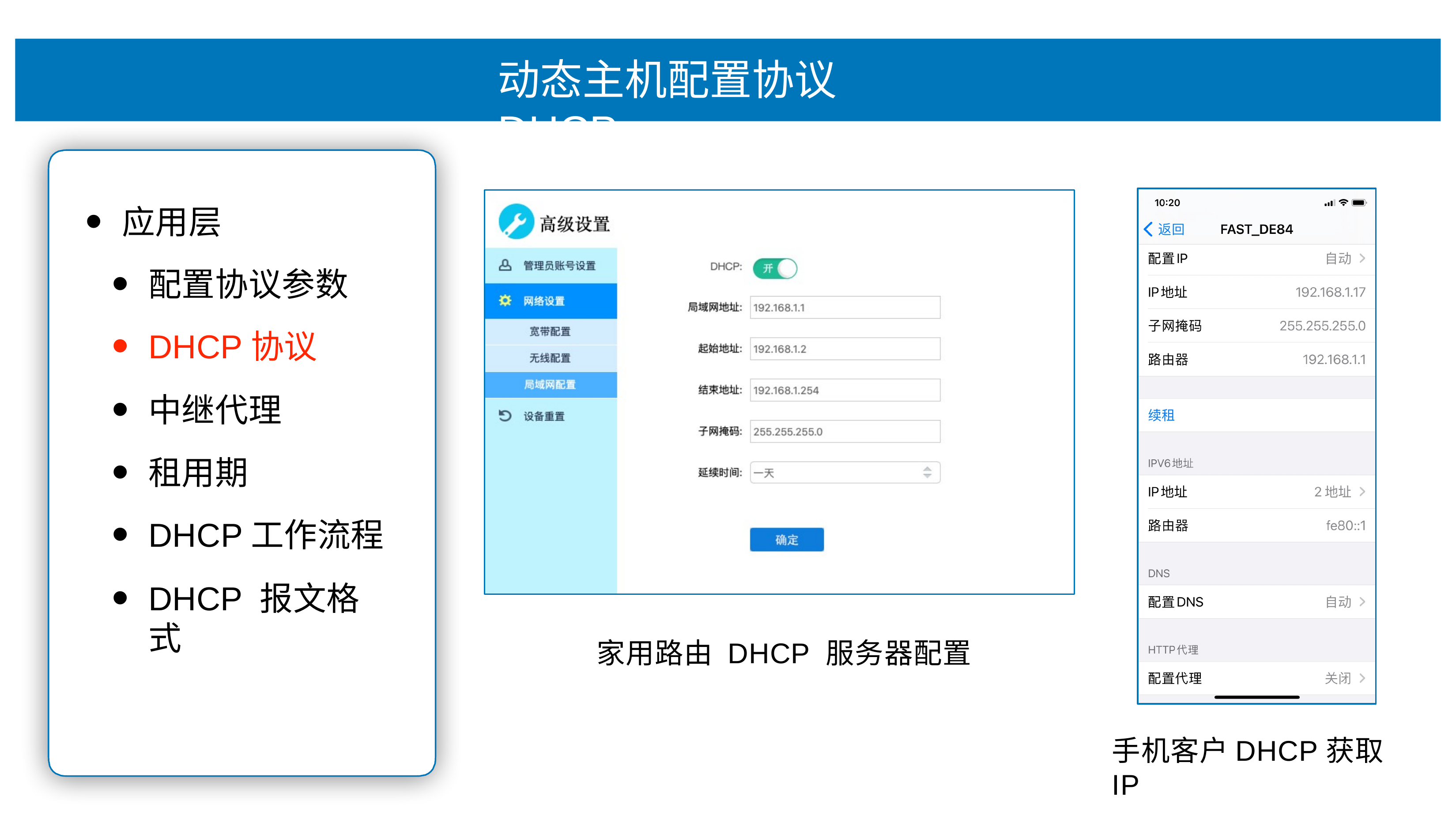

# 动态主机配置协议DHCP

应⽤层
配置协议参数
DHCP协议
中继代理
租⽤期
DHCP⼯作流程
DHCP 报⽂格式
家⽤路由 DHCP 服务器配置

⼿机客户DHCP获取IP